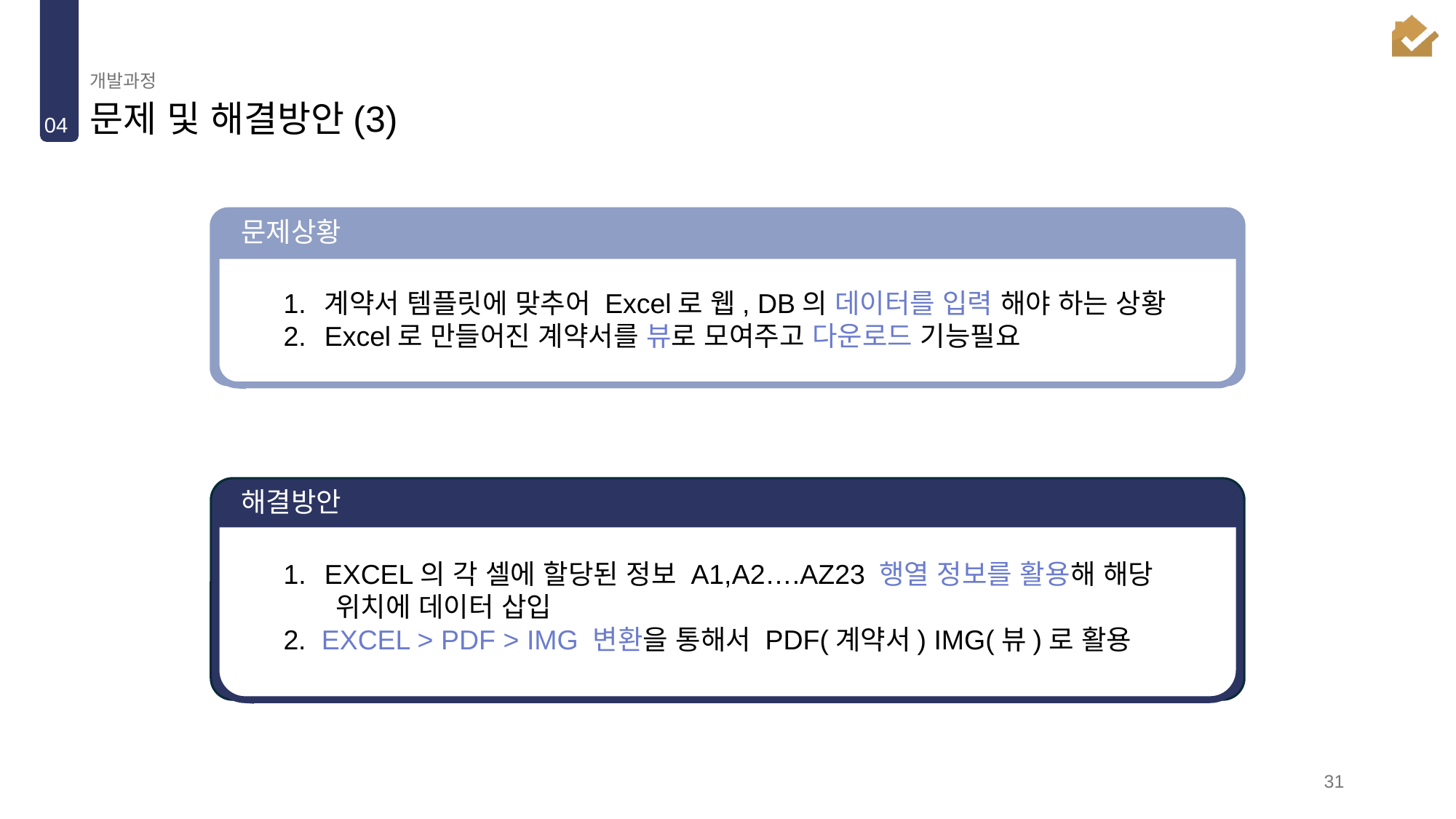

개발과정
# 문제 및 해결방안(3)
04

문제상황
계약서 템플릿에 맞추어 Excel로 웹, DB의 데이터를 입력 해야 하는 상황
Excel로 만들어진 계약서를 뷰로 모여주고 다운로드 기능필요

해결방안
EXCEL의 각 셀에 할당된 정보 A1,A2….AZ23 행열 정보를 활용해 해당
      위치에 데이터 삽입
2.  EXCEL > PDF > IMG 변환을 통해서 PDF(계약서) IMG(뷰)로 활용
31